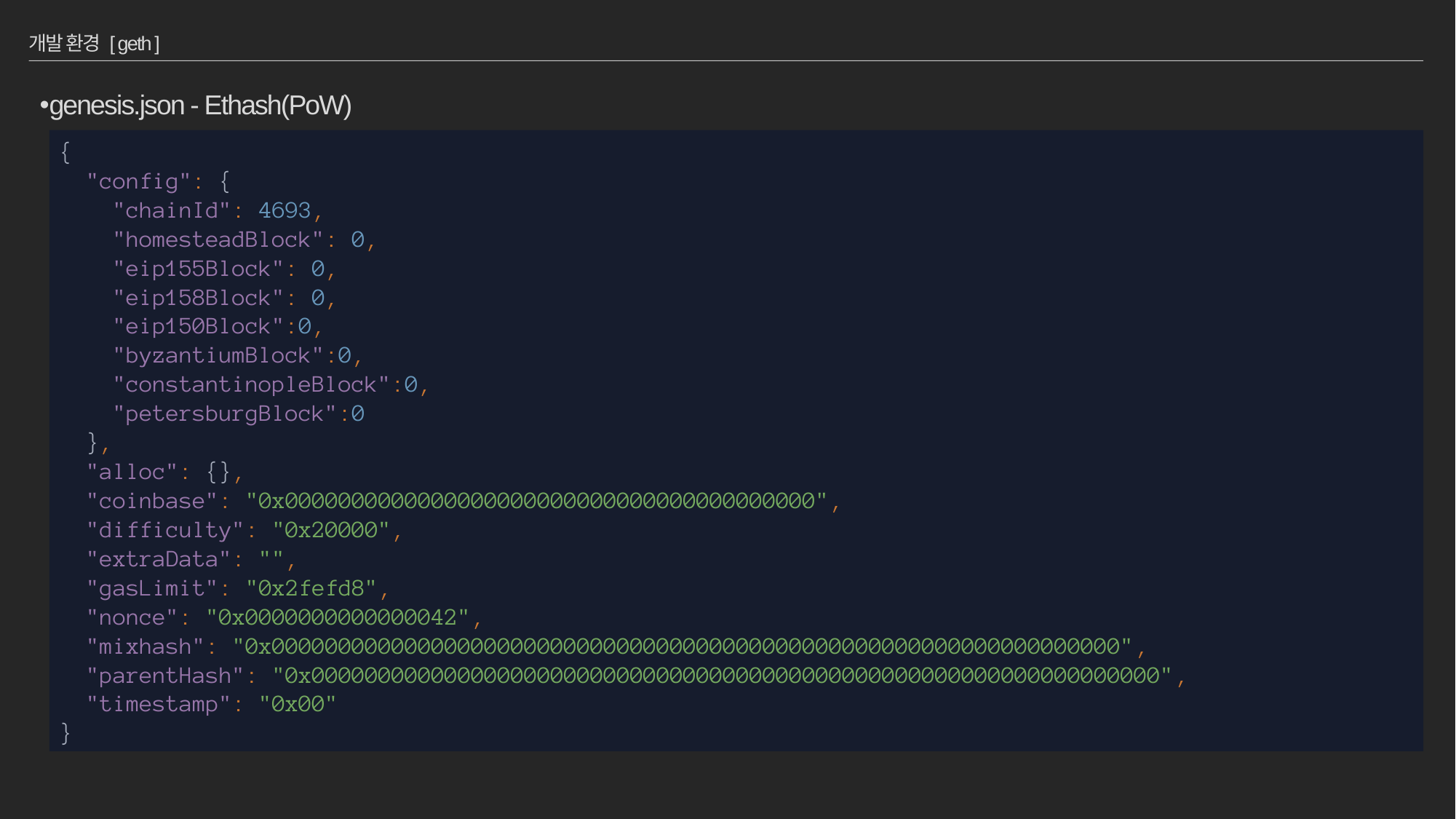

# 개발 환경 [ geth ]
genesis.json - Ethash(PoW)

{
  "config": {
    "chainId": 4693,
    "homesteadBlock": 0,
    "eip155Block": 0,
    "eip158Block": 0,
    "eip150Block":0,
    "byzantiumBlock":0,
    "constantinopleBlock":0,
    "petersburgBlock":0
  },
  "alloc": {},
  "coinbase": "0x0000000000000000000000000000000000000000",
  "difficulty": "0x20000",
  "extraData": "",
  "gasLimit": "0x2fefd8",
  "nonce": "0x0000000000000042",
  "mixhash": "0x0000000000000000000000000000000000000000000000000000000000000000",
  "parentHash": "0x0000000000000000000000000000000000000000000000000000000000000000",
  "timestamp": "0x00"
}